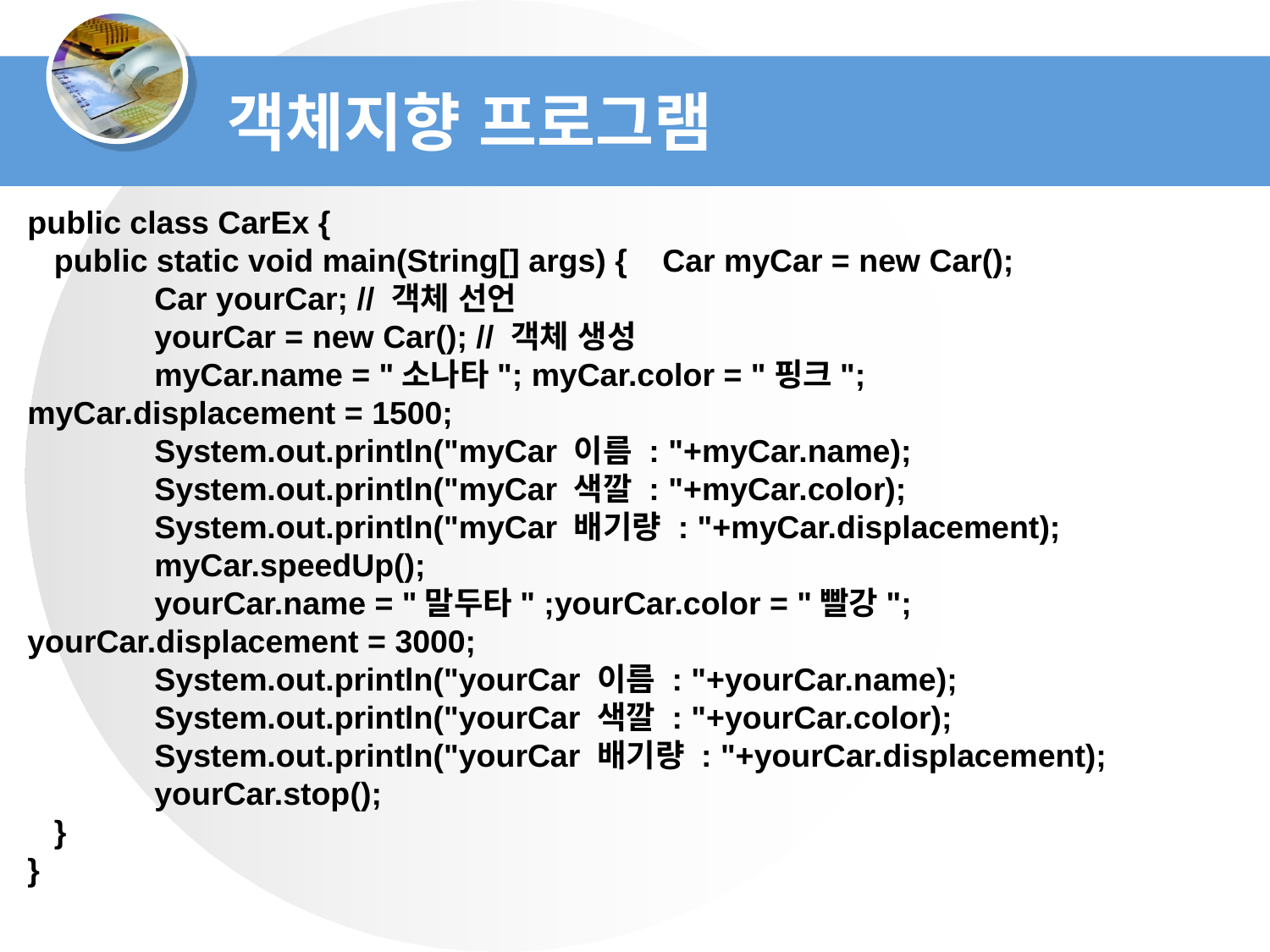

객체지향 프로그램
public class CarEx {
   public static void main(String[] args) {	Car myCar = new Car();
	Car yourCar; // 객체 선언
	yourCar = new Car(); // 객체 생성
	myCar.name = "소나타"; myCar.color = "핑크"; 	myCar.displacement = 1500;
	System.out.println("myCar 이름 : "+myCar.name);
	System.out.println("myCar 색깔 : "+myCar.color);
	System.out.println("myCar 배기량 : "+myCar.displacement);
	myCar.speedUp();
	yourCar.name = "말두타" ;yourCar.color = "빨강"; 	yourCar.displacement = 3000;
	System.out.println("yourCar 이름 : "+yourCar.name);
	System.out.println("yourCar 색깔 : "+yourCar.color);
	System.out.println("yourCar 배기량 : "+yourCar.displacement);
	yourCar.stop();
   }
}